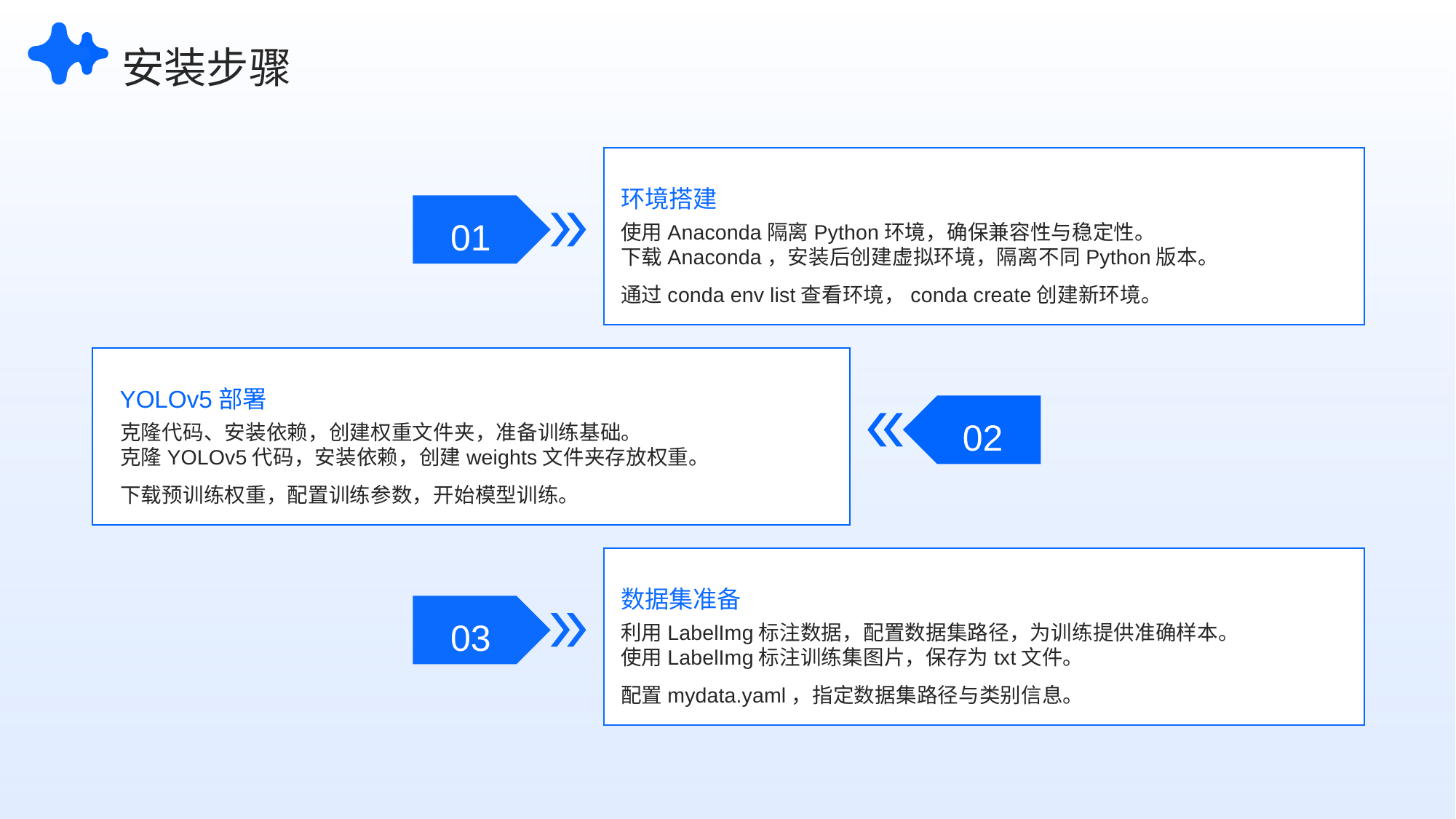

安装步骤

环境搭建

01

使用Anaconda隔离Python环境，确保兼容性与稳定性。
下载Anaconda，安装后创建虚拟环境，隔离不同Python版本。
通过conda env list查看环境，conda create创建新环境。

YOLOv5部署

02

克隆代码、安装依赖，创建权重文件夹，准备训练基础。
克隆YOLOv5代码，安装依赖，创建weights文件夹存放权重。
下载预训练权重，配置训练参数，开始模型训练。

数据集准备

03

利用LabelImg标注数据，配置数据集路径，为训练提供准确样本。
使用LabelImg标注训练集图片，保存为txt文件。
配置mydata.yaml，指定数据集路径与类别信息。